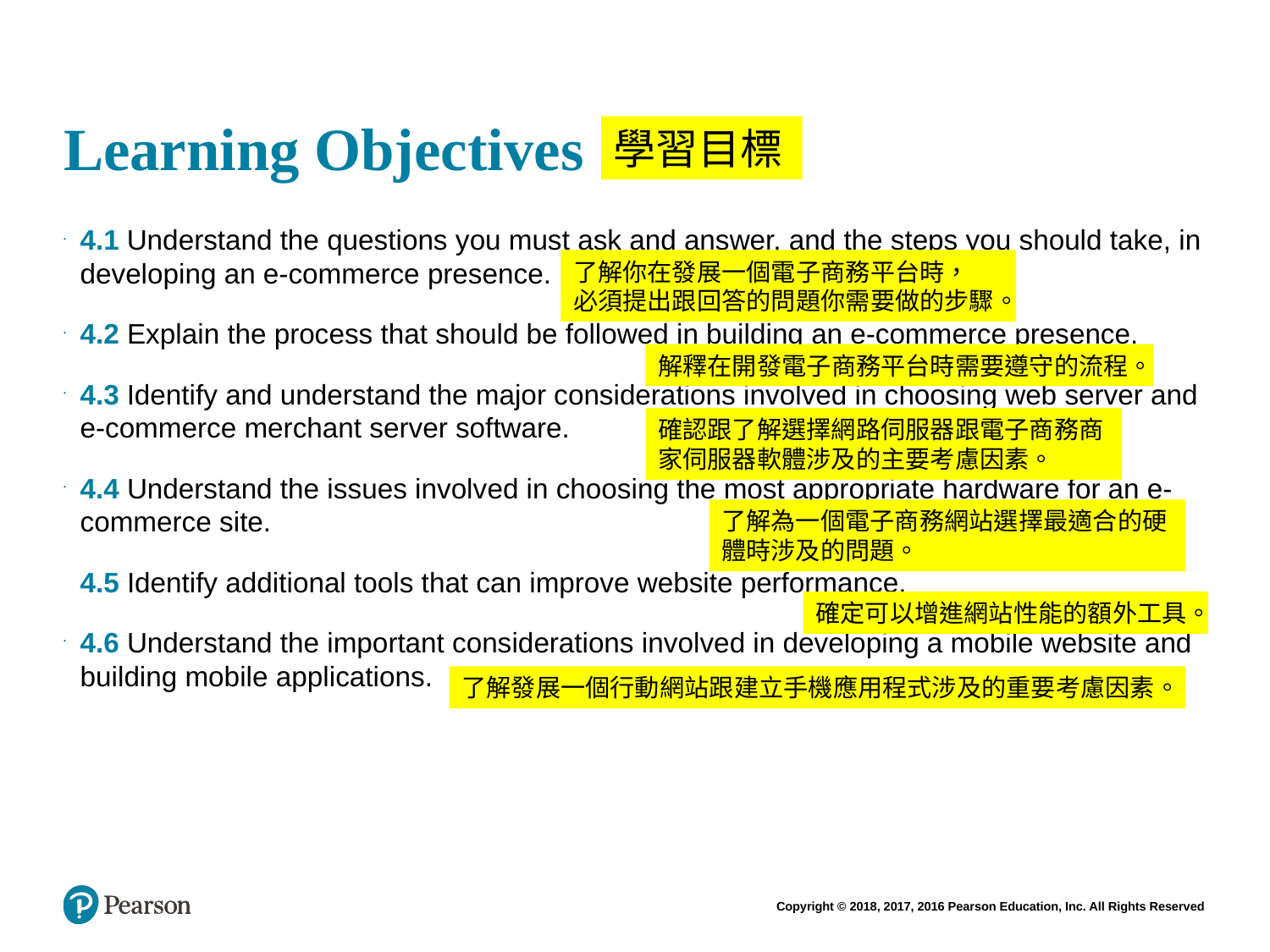

# Learning Objectives
學習目標
4.1 Understand the questions you must ask and answer, and the steps you should take, in developing an e-commerce presence.
4.2 Explain the process that should be followed in building an e-commerce presence.
4.3 Identify and understand the major considerations involved in choosing web server and e-commerce merchant server software.
4.4 Understand the issues involved in choosing the most appropriate hardware for an e-commerce site.
4.5 Identify additional tools that can improve website performance.
4.6 Understand the important considerations involved in developing a mobile website and building mobile applications.
了解你在發展一個電子商務平台時，
必須提出跟回答的問題你需要做的步驟。
解釋在開發電子商務平台時需要遵守的流程。
確認跟了解選擇網路伺服器跟電子商務商家伺服器軟體涉及的主要考慮因素。
了解為一個電子商務網站選擇最適合的硬體時涉及的問題。
確定可以增進網站性能的額外工具。
了解發展一個行動網站跟建立手機應用程式涉及的重要考慮因素。